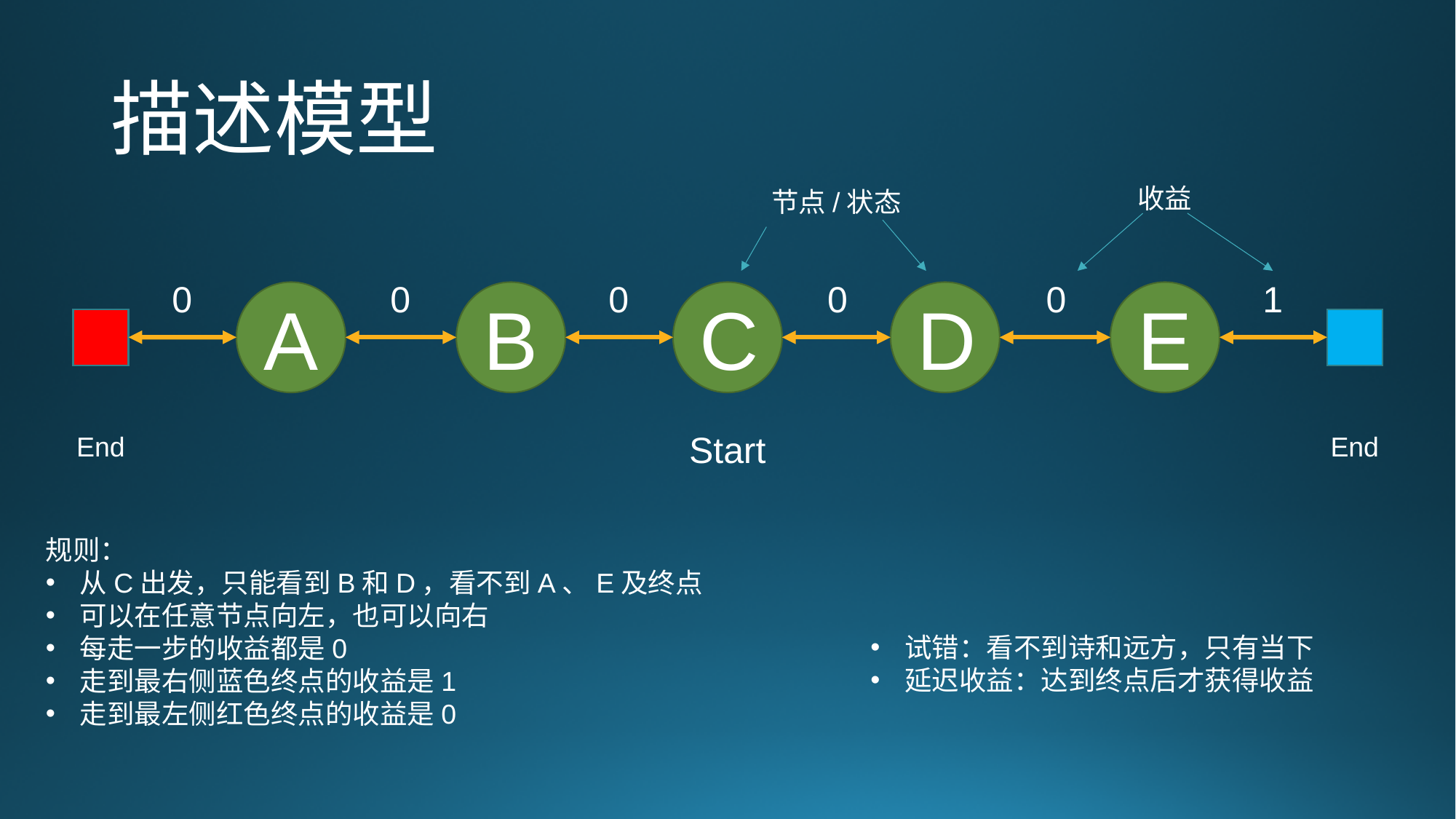

# 描述模型
收益
节点/状态
0
0
0
0
0
1
E
D
C
B
A

Start
End
End
规则：
从C出发，只能看到B和D，看不到A、E及终点
可以在任意节点向左，也可以向右
每走一步的收益都是0
走到最右侧蓝色终点的收益是1
走到最左侧红色终点的收益是0
试错：看不到诗和远方，只有当下
延迟收益：达到终点后才获得收益